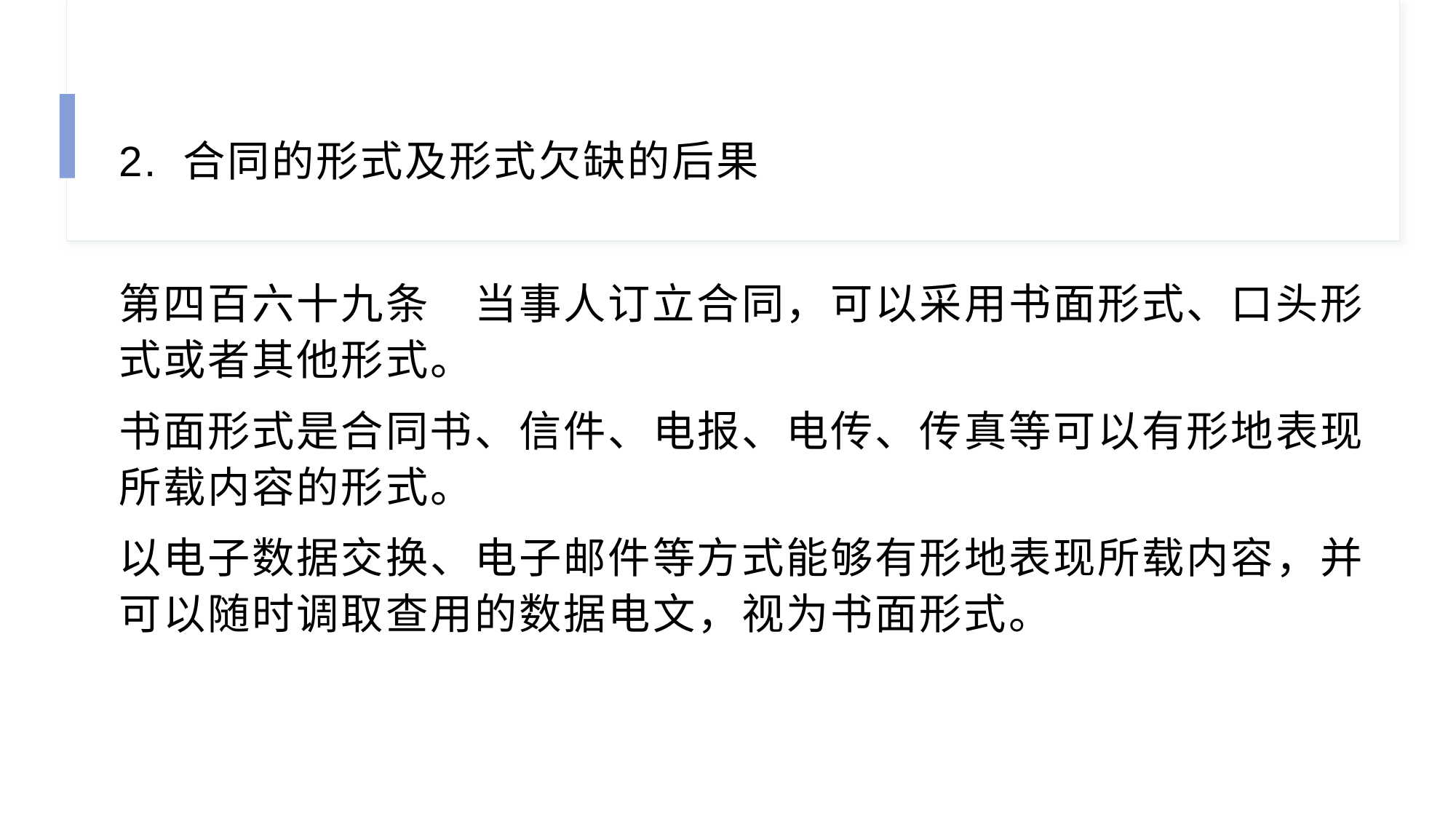

2. 合同的形式及形式欠缺的后果

第四百六十九条　当事人订立合同，可以采用书面形式、口头形式或者其他形式。
书面形式是合同书、信件、电报、电传、传真等可以有形地表现所载内容的形式。
以电子数据交换、电子邮件等方式能够有形地表现所载内容，并可以随时调取查用的数据电文，视为书面形式。